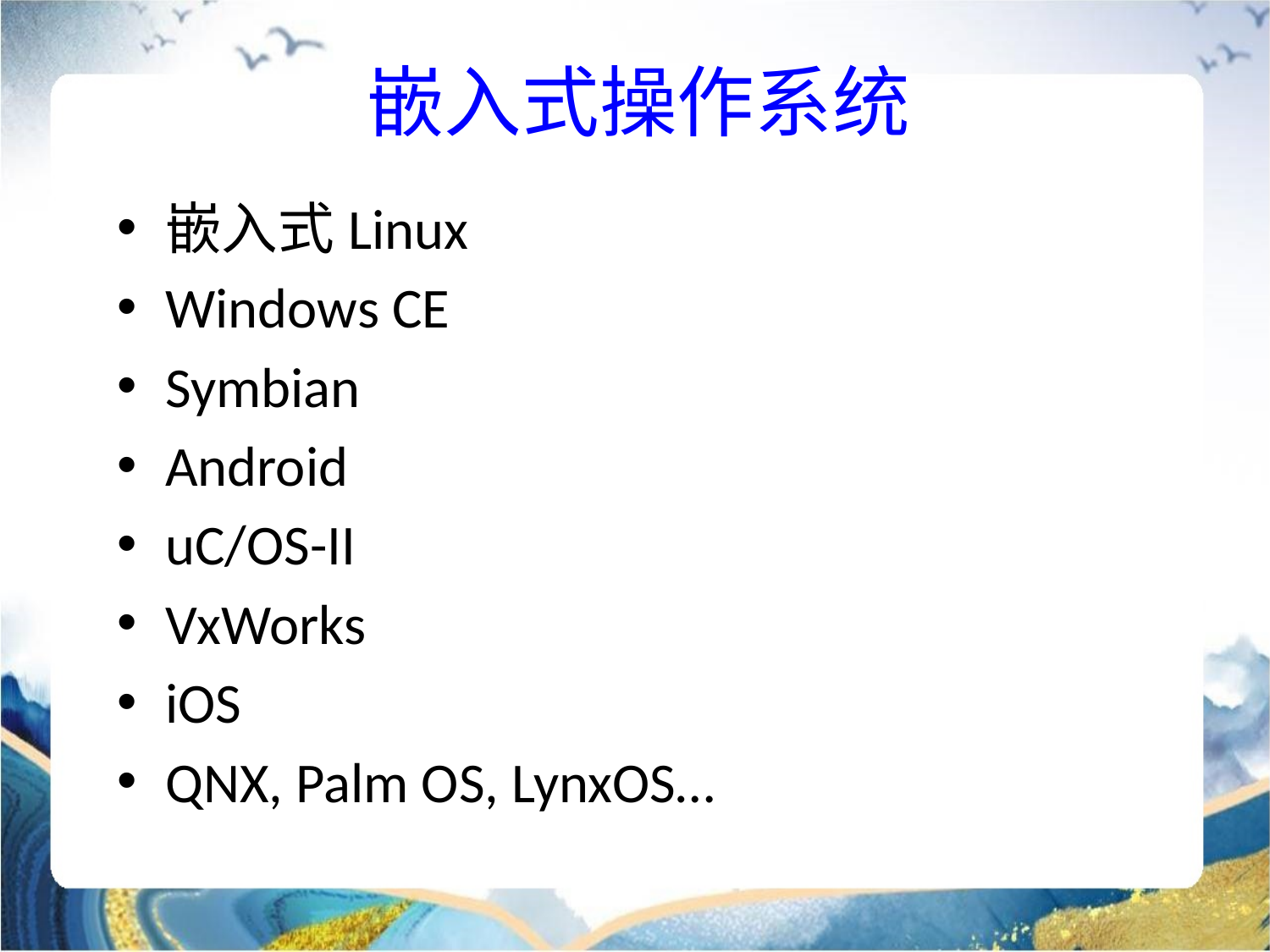

嵌入式操作系统
嵌入式Linux
Windows CE
Symbian
Android
uC/OS-II
VxWorks
iOS
QNX, Palm OS, LynxOS…